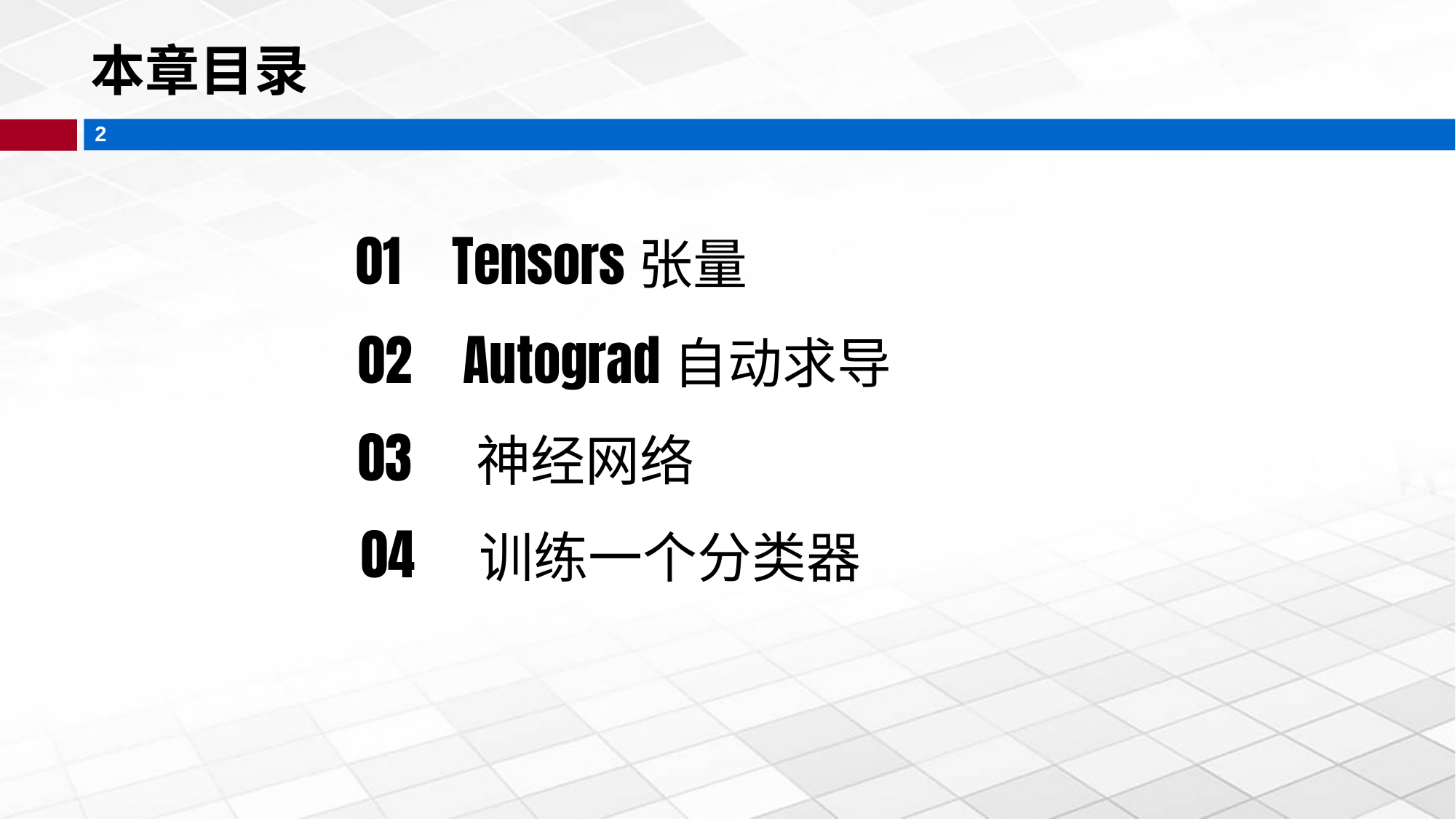

# 本章目录
01    Tensors张量
02    Autograd自动求导
03    神经网络
04    训练一个分类器